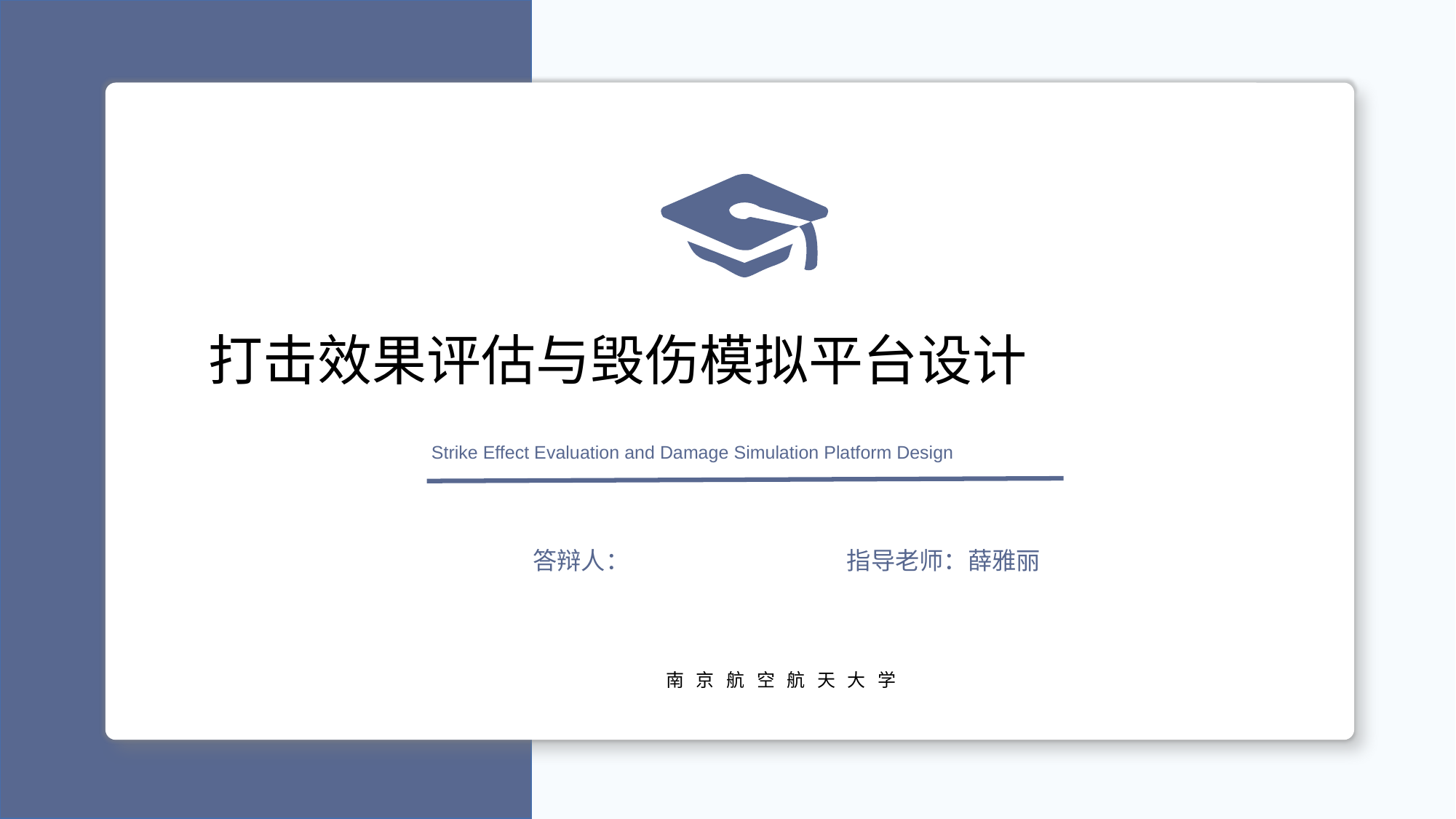

打击效果评估与毁伤模拟平台设计
Strike Effect Evaluation and Damage Simulation Platform Design
答辩人：
指导老师：薛雅丽
南京航空航天大学